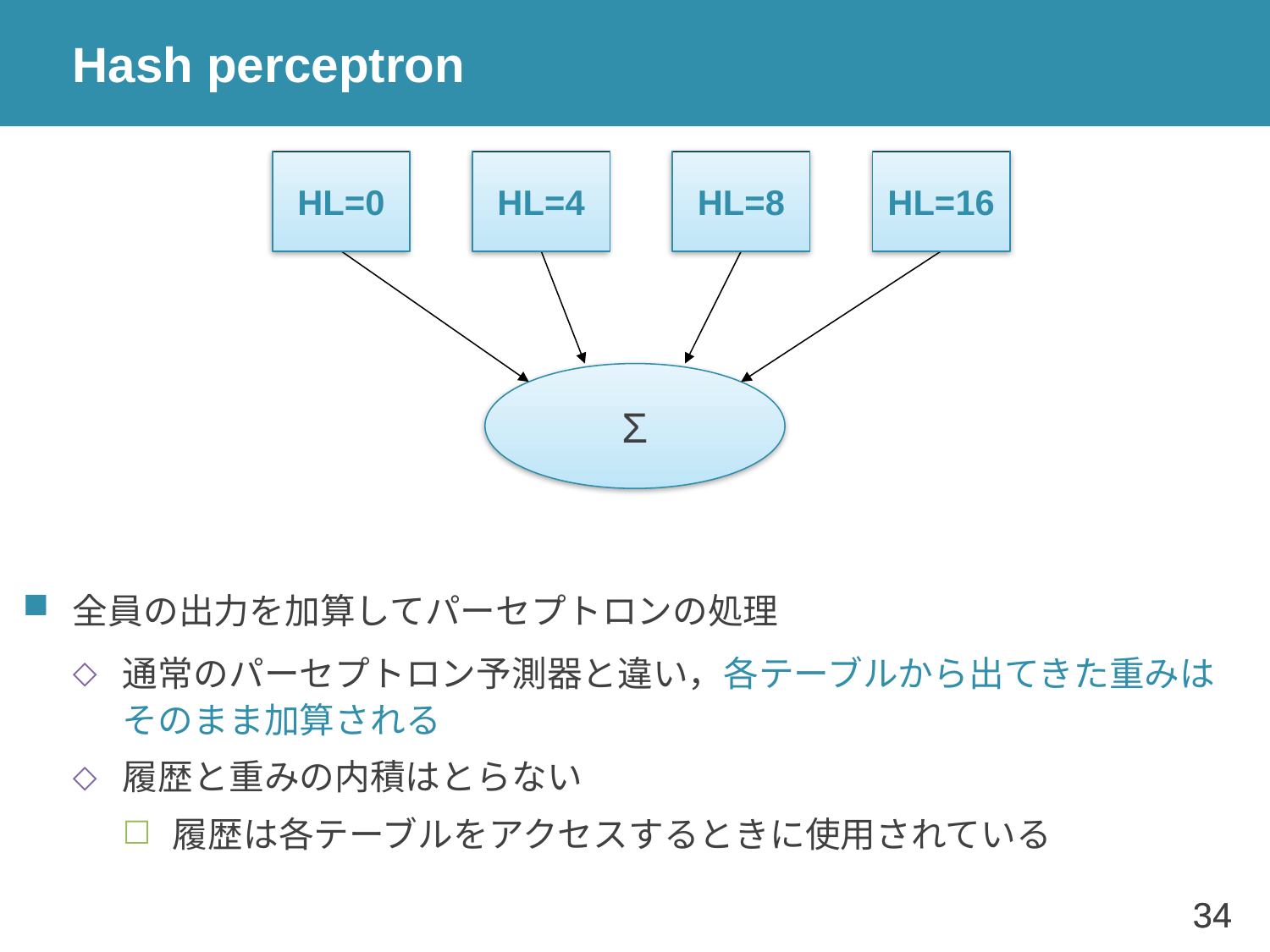

# Hash perceptron
HL=0
HL=4
HL=8
HL=16
Σ
全員の出力を加算してパーセプトロンの処理
通常のパーセプトロン予測器と違い，各テーブルから出てきた重みはそのまま加算される
履歴と重みの内積はとらない
履歴は各テーブルをアクセスするときに使用されている